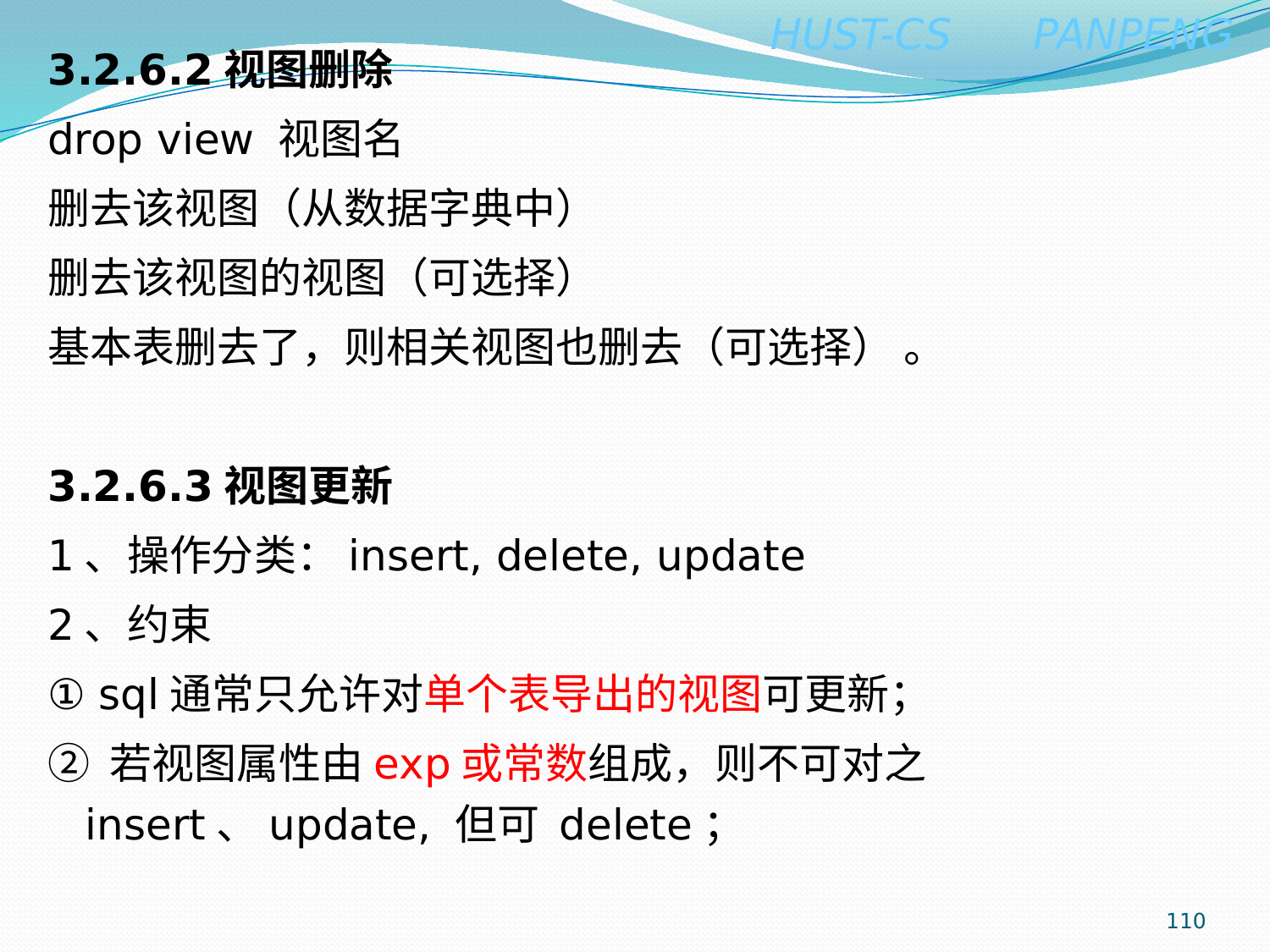

3.2.6.2视图删除
drop view 视图名
删去该视图（从数据字典中）
删去该视图的视图（可选择）
基本表删去了，则相关视图也删去（可选择） 。

3.2.6.3视图更新
1、操作分类：insert, delete, update
2、约束
① sql通常只允许对单个表导出的视图可更新；
② 若视图属性由exp或常数组成，则不可对之 insert、update, 但可 delete；
110